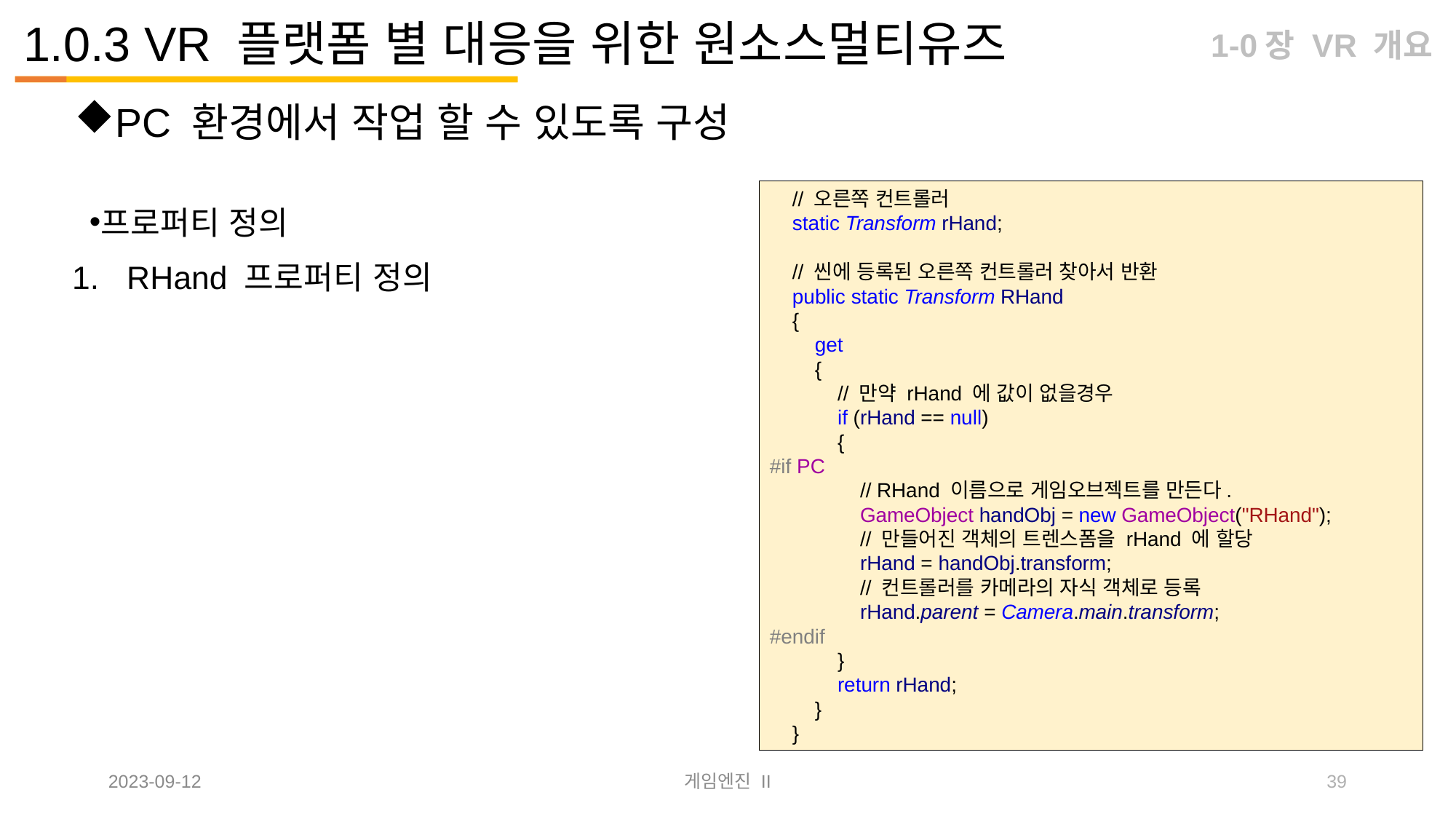

# 1.0.3 VR 플랫폼 별 대응을 위한 원소스멀티유즈
1-0장 VR 개요

PC 환경에서 작업 할 수 있도록 구성
    // 오른쪽 컨트롤러
    static Transform rHand;

    // 씬에 등록된 오른쪽 컨트롤러 찾아서 반환
    public static Transform RHand
    {
        get
        {
            // 만약 rHand 에 값이 없을경우
            if (rHand == null)
            {
#if PC
                // RHand 이름으로 게임오브젝트를 만든다.
                GameObject handObj = new GameObject("RHand");
                // 만들어진 객체의 트렌스폼을 rHand 에 할당
                rHand = handObj.transform;
                // 컨트롤러를 카메라의 자식 객체로 등록
                rHand.parent = Camera.main.transform;
#endif
            }
            return rHand;
        }
    }
프로퍼티 정의
RHand 프로퍼티 정의
2023-09-12
게임엔진 II
39